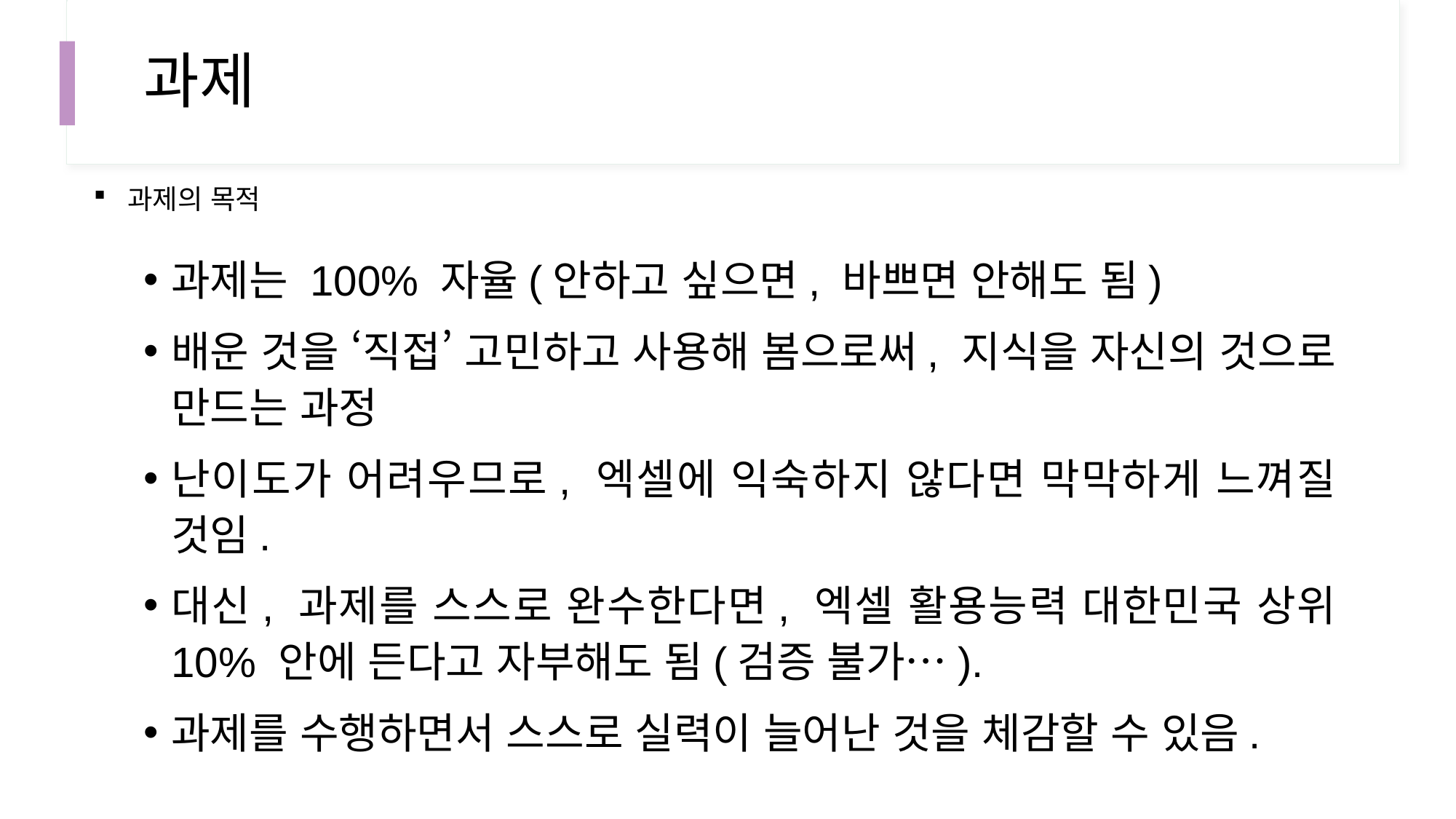

# 과제
과제의 목적
과제는 100% 자율(안하고 싶으면, 바쁘면 안해도 됨)
배운 것을 ‘직접’ 고민하고 사용해 봄으로써, 지식을 자신의 것으로 만드는 과정
난이도가 어려우므로, 엑셀에 익숙하지 않다면 막막하게 느껴질 것임.
대신, 과제를 스스로 완수한다면, 엑셀 활용능력 대한민국 상위 10% 안에 든다고 자부해도 됨(검증 불가…).
과제를 수행하면서 스스로 실력이 늘어난 것을 체감할 수 있음.